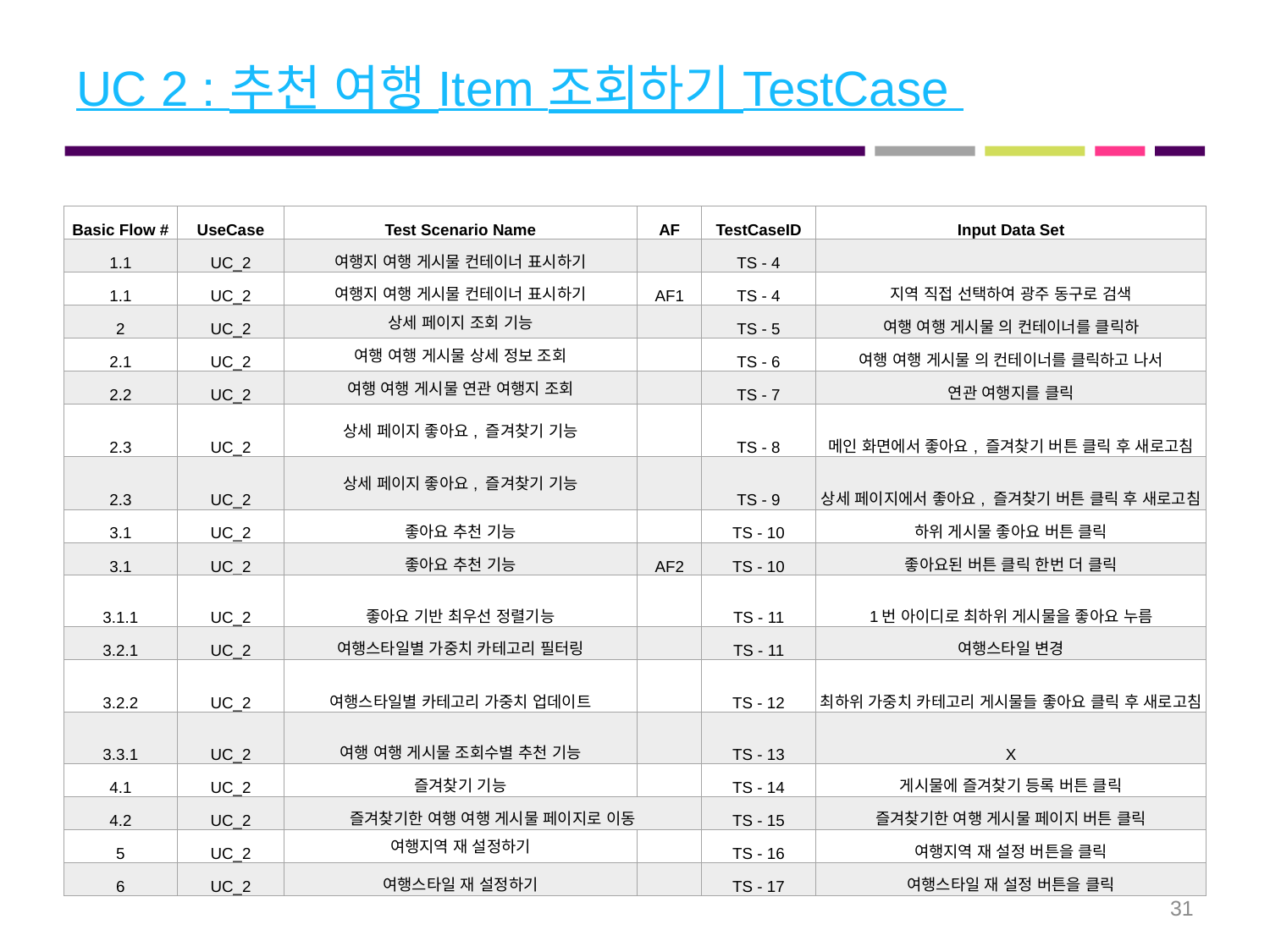

# UC 2 : 추천 여행 Item 조회하기 TestCase
| Basic Flow # | UseCase | Test Scenario Name | AF | TestCaseID | Input Data Set |
| --- | --- | --- | --- | --- | --- |
| 1.1 | UC\_2 | 여행지 여행 게시물 컨테이너 표시하기 |  | TS - 4 |  |
| 1.1 | UC\_2 | 여행지 여행 게시물 컨테이너 표시하기 | AF1 | TS - 4 | 지역 직접 선택하여 광주 동구로 검색 |
| 2 | UC\_2 | 상세 페이지 조회 기능 |  | TS - 5 | 여행 여행 게시물 의 컨테이너를 클릭하 |
| 2.1 | UC\_2 | 여행 여행 게시물 상세 정보 조회 |  | TS - 6 | 여행 여행 게시물 의 컨테이너를 클릭하고 나서 |
| 2.2 | UC\_2 | 여행 여행 게시물 연관 여행지 조회 |  | TS - 7 | 연관 여행지를 클릭 |
| 2.3 | UC\_2 | 상세 페이지 좋아요, 즐겨찾기 기능 |  | TS - 8 | 메인 화면에서 좋아요, 즐겨찾기 버튼 클릭 후 새로고침 |
| 2.3 | UC\_2 | 상세 페이지 좋아요, 즐겨찾기 기능 |  | TS - 9 | 상세 페이지에서 좋아요, 즐겨찾기 버튼 클릭 후 새로고침 |
| 3.1 | UC\_2 | 좋아요 추천 기능 |  | TS - 10 | 하위 게시물 좋아요 버튼 클릭 |
| 3.1 | UC\_2 | 좋아요 추천 기능 | AF2 | TS - 10 | 좋아요된 버튼 클릭 한번 더 클릭 |
| 3.1.1 | UC\_2 | 좋아요 기반 최우선 정렬기능 |  | TS - 11 | 1번 아이디로 최하위 게시물을 좋아요 누름 |
| 3.2.1 | UC\_2 | 여행스타일별 가중치 카테고리 필터링 |  | TS - 11 | 여행스타일 변경 |
| 3.2.2 | UC\_2 | 여행스타일별 카테고리 가중치 업데이트 |  | TS - 12 | 최하위 가중치 카테고리 게시물들 좋아요 클릭 후 새로고침 |
| 3.3.1 | UC\_2 | 여행 여행 게시물 조회수별 추천 기능 |  | TS - 13 | X |
| 4.1 | UC\_2 | 즐겨찾기 기능 |  | TS - 14 | 게시물에 즐겨찾기 등록 버튼 클릭 |
| 4.2 | UC\_2 | 즐겨찾기한 여행 여행 게시물 페이지로 이동 |  | TS - 15 | 즐겨찾기한 여행 게시물 페이지 버튼 클릭 |
| 5 | UC\_2 | 여행지역 재 설정하기 |  | TS - 16 | 여행지역 재 설정 버튼을 클릭 |
| 6 | UC\_2 | 여행스타일 재 설정하기 |  | TS - 17 | 여행스타일 재 설정 버튼을 클릭 |
31